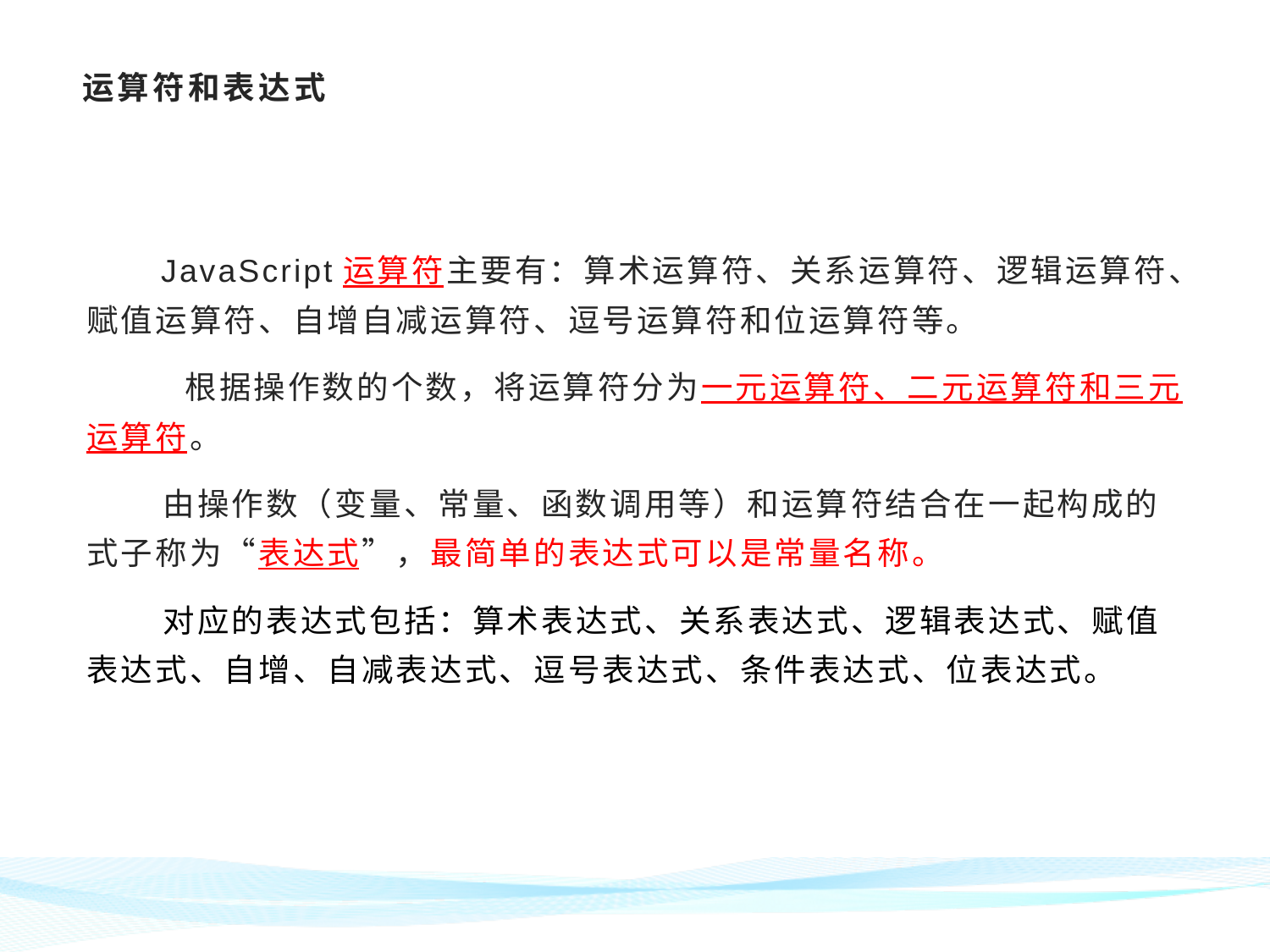

# 运算符和表达式
JavaScript运算符主要有：算术运算符、关系运算符、逻辑运算符、赋值运算符、自增自减运算符、逗号运算符和位运算符等。
根据操作数的个数，将运算符分为一元运算符、二元运算符和三元运算符。
       由操作数（变量、常量、函数调用等）和运算符结合在一起构成的式子称为“表达式”，最简单的表达式可以是常量名称。
       对应的表达式包括：算术表达式、关系表达式、逻辑表达式、赋值表达式、自增、自减表达式、逗号表达式、条件表达式、位表达式。